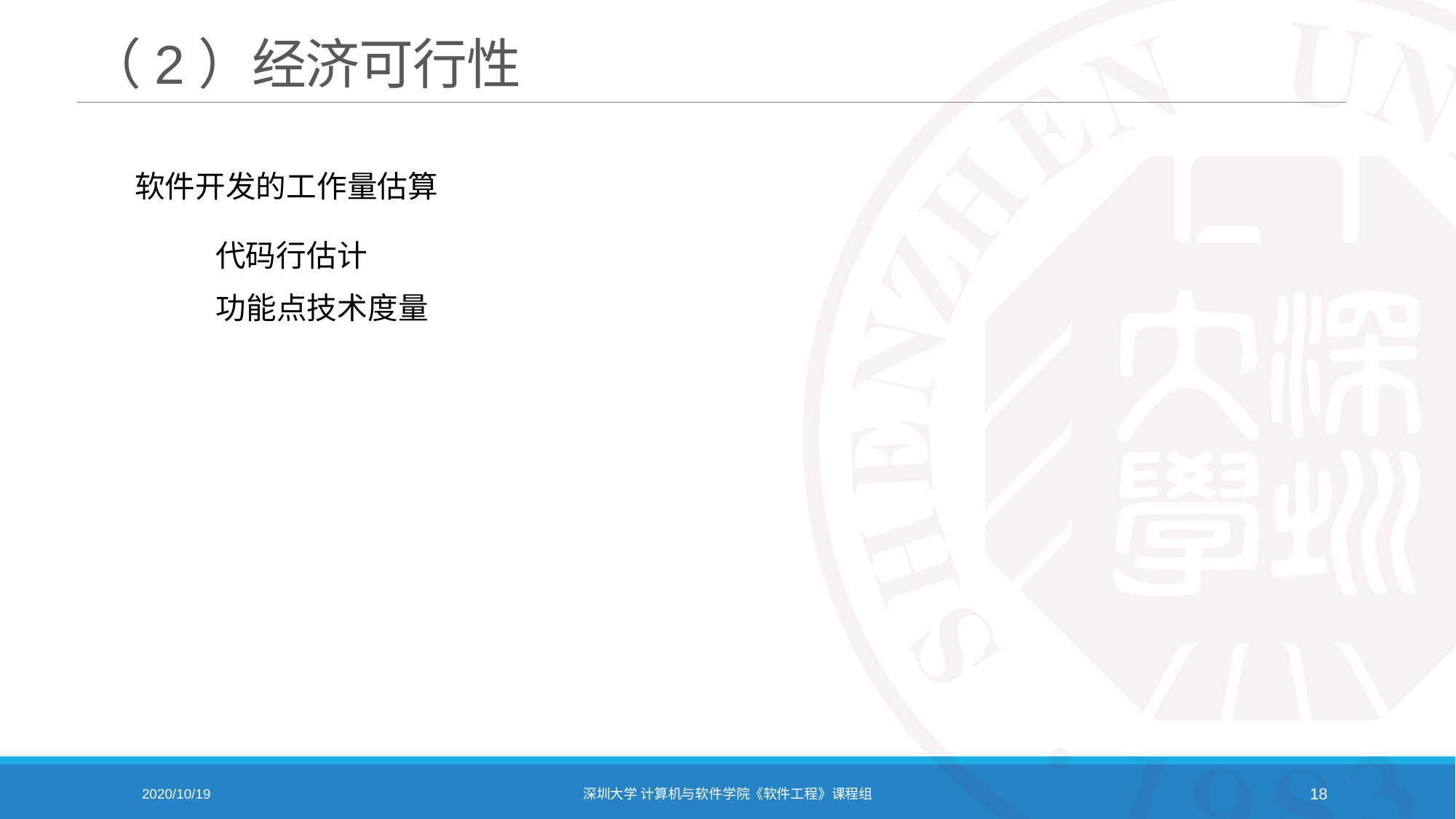

# （2）经济可行性
软件开发的工作量估算
代码行估计
功能点技术度量
2020/10/19
深圳大学 计算机与软件学院《软件工程》课程组
18